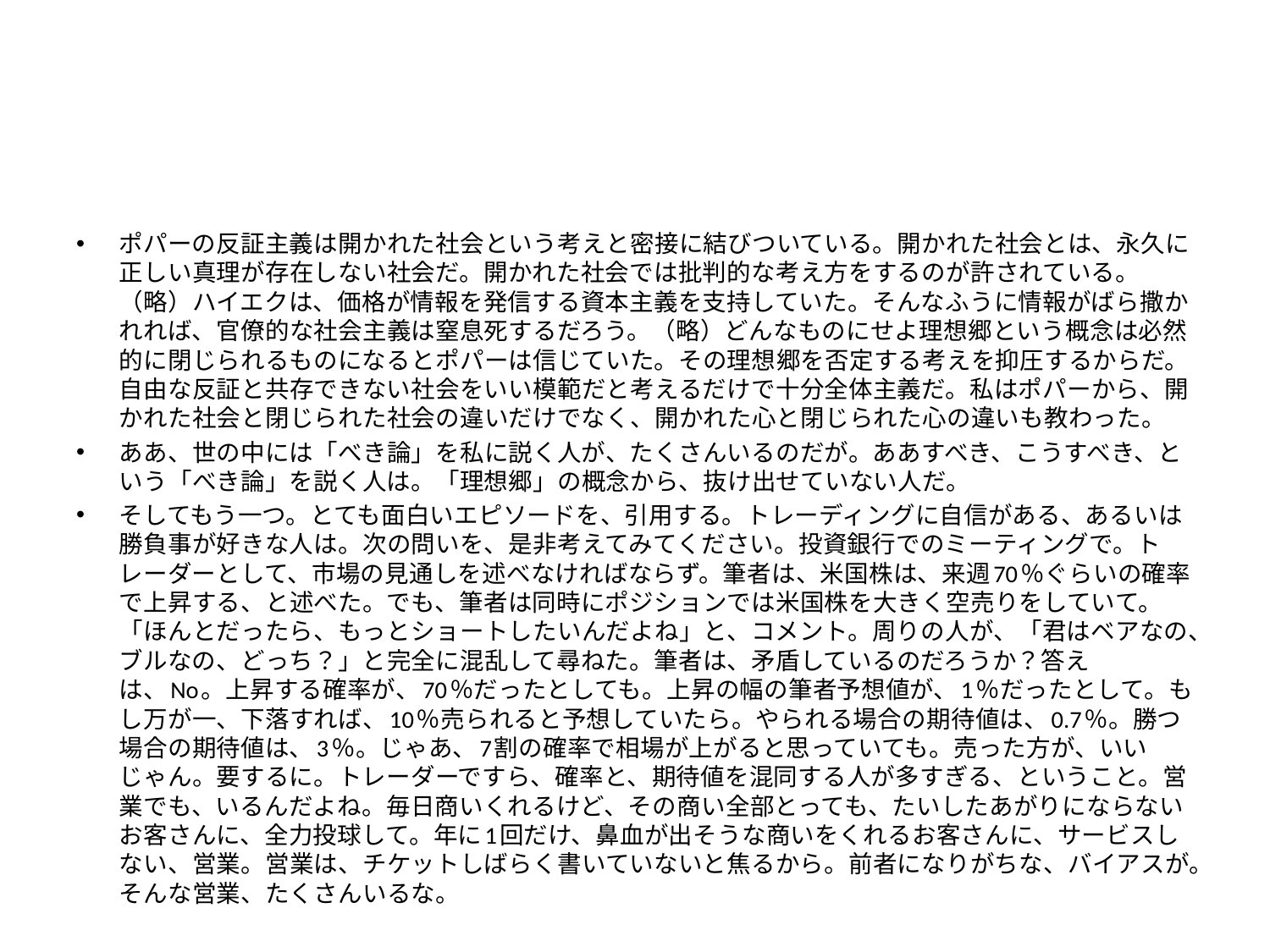

#
ポパーの反証主義は開かれた社会という考えと密接に結びついている。開かれた社会とは、永久に正しい真理が存在しない社会だ。開かれた社会では批判的な考え方をするのが許されている。（略）ハイエクは、価格が情報を発信する資本主義を支持していた。そんなふうに情報がばら撒かれれば、官僚的な社会主義は窒息死するだろう。（略）どんなものにせよ理想郷という概念は必然的に閉じられるものになるとポパーは信じていた。その理想郷を否定する考えを抑圧するからだ。自由な反証と共存できない社会をいい模範だと考えるだけで十分全体主義だ。私はポパーから、開かれた社会と閉じられた社会の違いだけでなく、開かれた心と閉じられた心の違いも教わった。
ああ、世の中には「べき論」を私に説く人が、たくさんいるのだが。ああすべき、こうすべき、という「べき論」を説く人は。「理想郷」の概念から、抜け出せていない人だ。
そしてもう一つ。とても面白いエピソードを、引用する。トレーディングに自信がある、あるいは勝負事が好きな人は。次の問いを、是非考えてみてください。投資銀行でのミーティングで。トレーダーとして、市場の見通しを述べなければならず。筆者は、米国株は、来週70％ぐらいの確率で上昇する、と述べた。でも、筆者は同時にポジションでは米国株を大きく空売りをしていて。「ほんとだったら、もっとショートしたいんだよね」と、コメント。周りの人が、「君はベアなの、ブルなの、どっち？」と完全に混乱して尋ねた。筆者は、矛盾しているのだろうか？答えは、No。上昇する確率が、70％だったとしても。上昇の幅の筆者予想値が、1％だったとして。もし万が一、下落すれば、10％売られると予想していたら。やられる場合の期待値は、0.7％。勝つ場合の期待値は、3％。じゃあ、7割の確率で相場が上がると思っていても。売った方が、いいじゃん。要するに。トレーダーですら、確率と、期待値を混同する人が多すぎる、ということ。営業でも、いるんだよね。毎日商いくれるけど、その商い全部とっても、たいしたあがりにならないお客さんに、全力投球して。年に1回だけ、鼻血が出そうな商いをくれるお客さんに、サービスしない、営業。営業は、チケットしばらく書いていないと焦るから。前者になりがちな、バイアスが。そんな営業、たくさんいるな。